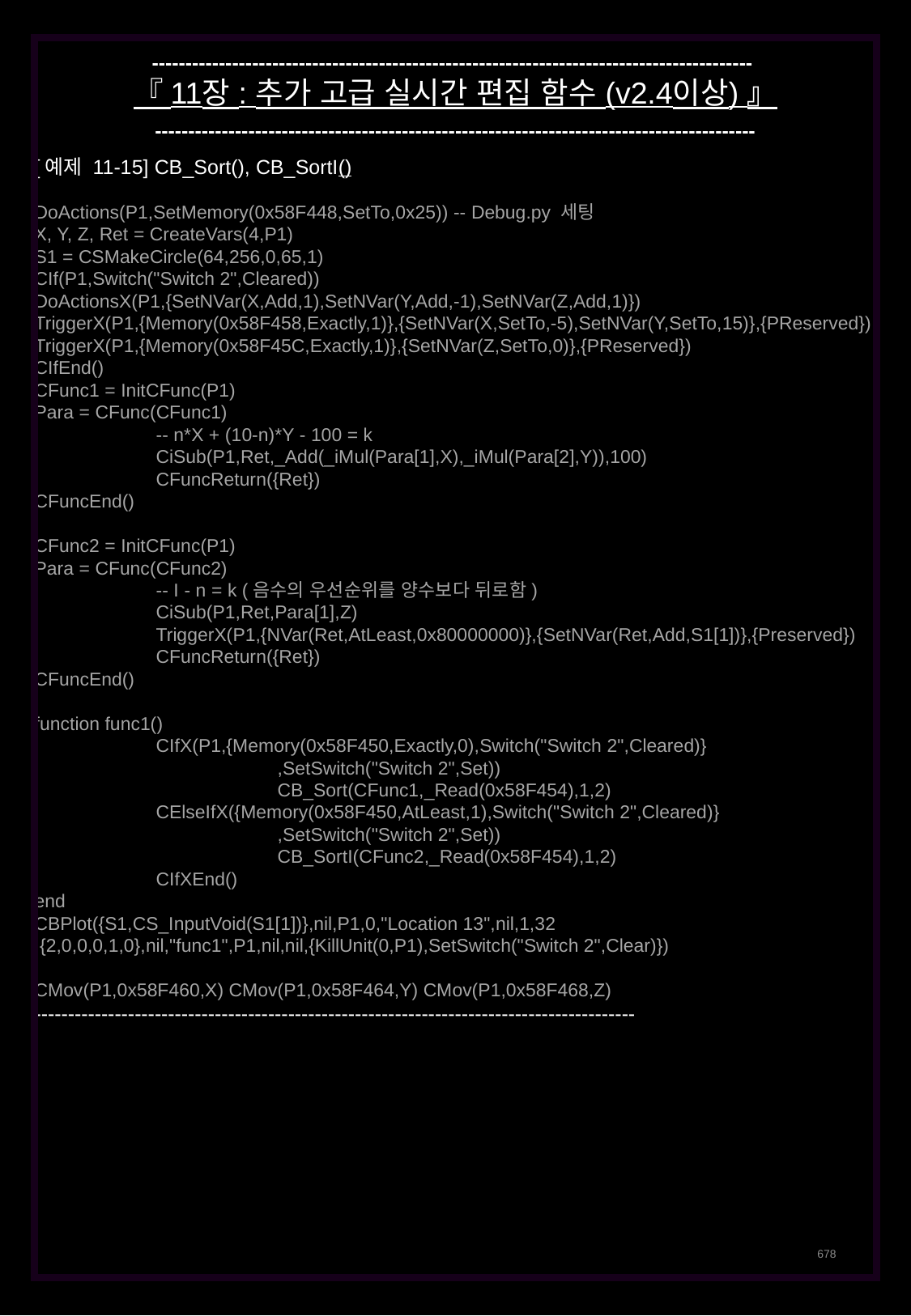

------------------------------------------------------------------------------------------
『 11장 : 추가 고급 실시간 편집 함수 (v2.4이상) 』
------------------------------------------------------------------------------------------
[예제 11-15] CB_Sort(), CB_SortI()

DoActions(P1,SetMemory(0x58F448,SetTo,0x25)) -- Debug.py 세팅
X, Y, Z, Ret = CreateVars(4,P1)
S1 = CSMakeCircle(64,256,0,65,1)
CIf(P1,Switch("Switch 2",Cleared))
DoActionsX(P1,{SetNVar(X,Add,1),SetNVar(Y,Add,-1),SetNVar(Z,Add,1)})
TriggerX(P1,{Memory(0x58F458,Exactly,1)},{SetNVar(X,SetTo,-5),SetNVar(Y,SetTo,15)},{PReserved})
TriggerX(P1,{Memory(0x58F45C,Exactly,1)},{SetNVar(Z,SetTo,0)},{PReserved})
CIfEnd()
CFunc1 = InitCFunc(P1)
Para = CFunc(CFunc1)
	-- n*X + (10-n)*Y - 100 = k
	CiSub(P1,Ret,_Add(_iMul(Para[1],X),_iMul(Para[2],Y)),100)
	CFuncReturn({Ret})
CFuncEnd()

CFunc2 = InitCFunc(P1)
Para = CFunc(CFunc2)
	-- I - n = k (음수의 우선순위를 양수보다 뒤로함)
	CiSub(P1,Ret,Para[1],Z)
	TriggerX(P1,{NVar(Ret,AtLeast,0x80000000)},{SetNVar(Ret,Add,S1[1])},{Preserved})
	CFuncReturn({Ret})
CFuncEnd()

function func1()
	CIfX(P1,{Memory(0x58F450,Exactly,0),Switch("Switch 2",Cleared)}
		,SetSwitch("Switch 2",Set))
		CB_Sort(CFunc1,_Read(0x58F454),1,2)
	CElseIfX({Memory(0x58F450,AtLeast,1),Switch("Switch 2",Cleared)}
		,SetSwitch("Switch 2",Set))
		CB_SortI(CFunc2,_Read(0x58F454),1,2)
	CIfXEnd()
end
CBPlot({S1,CS_InputVoid(S1[1])},nil,P1,0,"Location 13",nil,1,32
,{2,0,0,0,1,0},nil,"func1",P1,nil,nil,{KillUnit(0,P1),SetSwitch("Switch 2",Clear)})

CMov(P1,0x58F460,X) CMov(P1,0x58F464,Y) CMov(P1,0x58F468,Z)
------------------------------------------------------------------------------------------
678